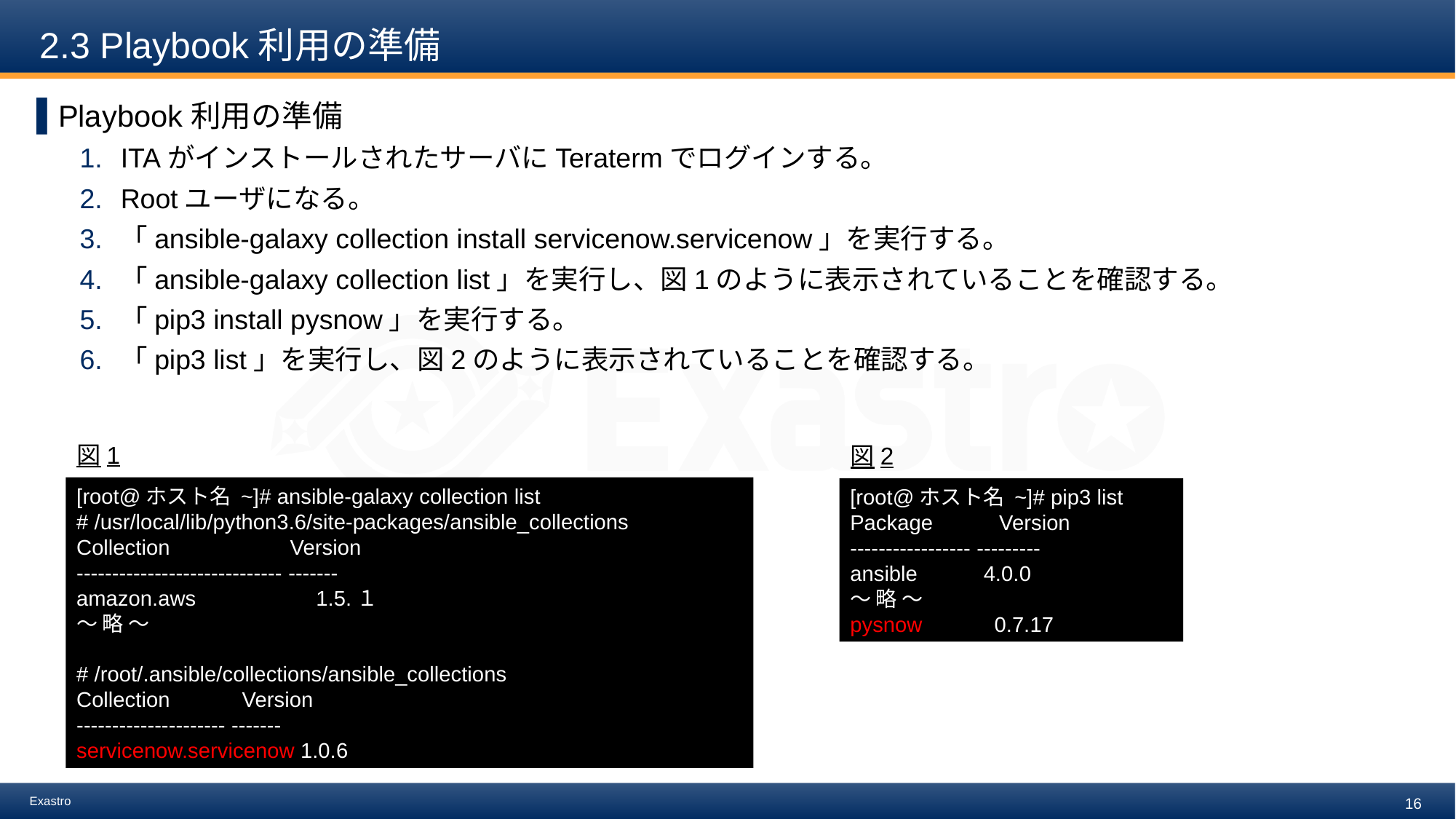

# 2.3 Playbook利用の準備
Playbook利用の準備
ITAがインストールされたサーバにTeratermでログインする。
Rootユーザになる。
「ansible-galaxy collection install servicenow.servicenow」を実行する。
「ansible-galaxy collection list」を実行し、図1のように表示されていることを確認する。
「pip3 install pysnow」を実行する。
「pip3 list」を実行し、図2のように表示されていることを確認する。

図1
図2
[root@ホスト名 ~]# ansible-galaxy collection list
# /usr/local/lib/python3.6/site-packages/ansible_collections
Collection                    Version
----------------------------- -------
amazon.aws                    1.5.１
～ 略 ～

# /root/.ansible/collections/ansible_collections
Collection            Version
--------------------- -------
servicenow.servicenow 1.0.6
[root@ホスト名 ~]# pip3 list
Package           Version
----------------- ---------
ansible           4.0.0
～ 略 ～
pysnow            0.7.17